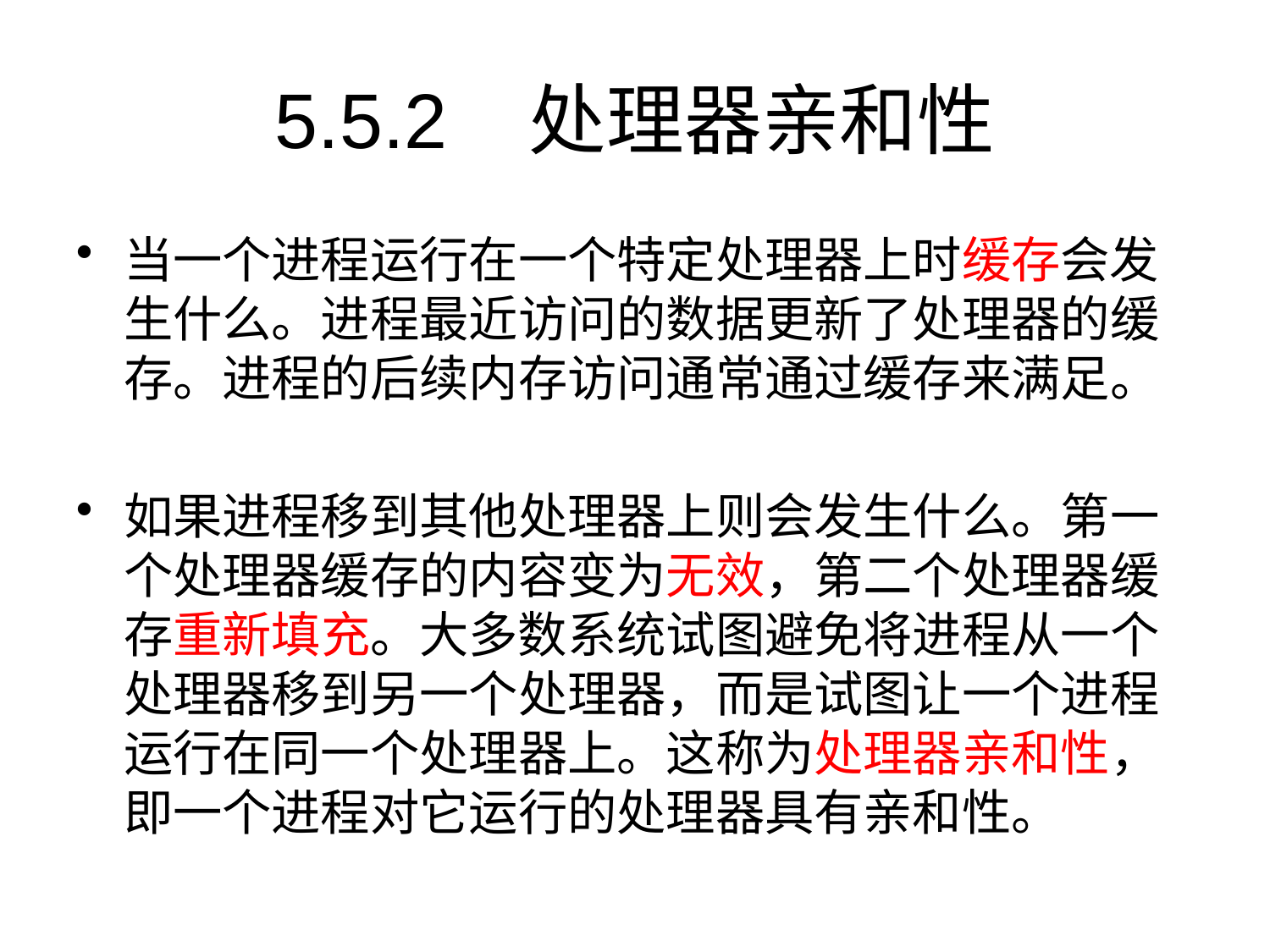

# 5.5.2	处理器亲和性
当一个进程运行在一个特定处理器上时缓存会发生什么。进程最近访问的数据更新了处理器的缓存。进程的后续内存访问通常通过缓存来满足。

如果进程移到其他处理器上则会发生什么。第一个处理器缓存的内容变为无效，第二个处理器缓存重新填充。大多数系统试图避免将进程从一个处理器移到另一个处理器，而是试图让一个进程运行在同一个处理器上。这称为处理器亲和性，即一个进程对它运行的处理器具有亲和性。